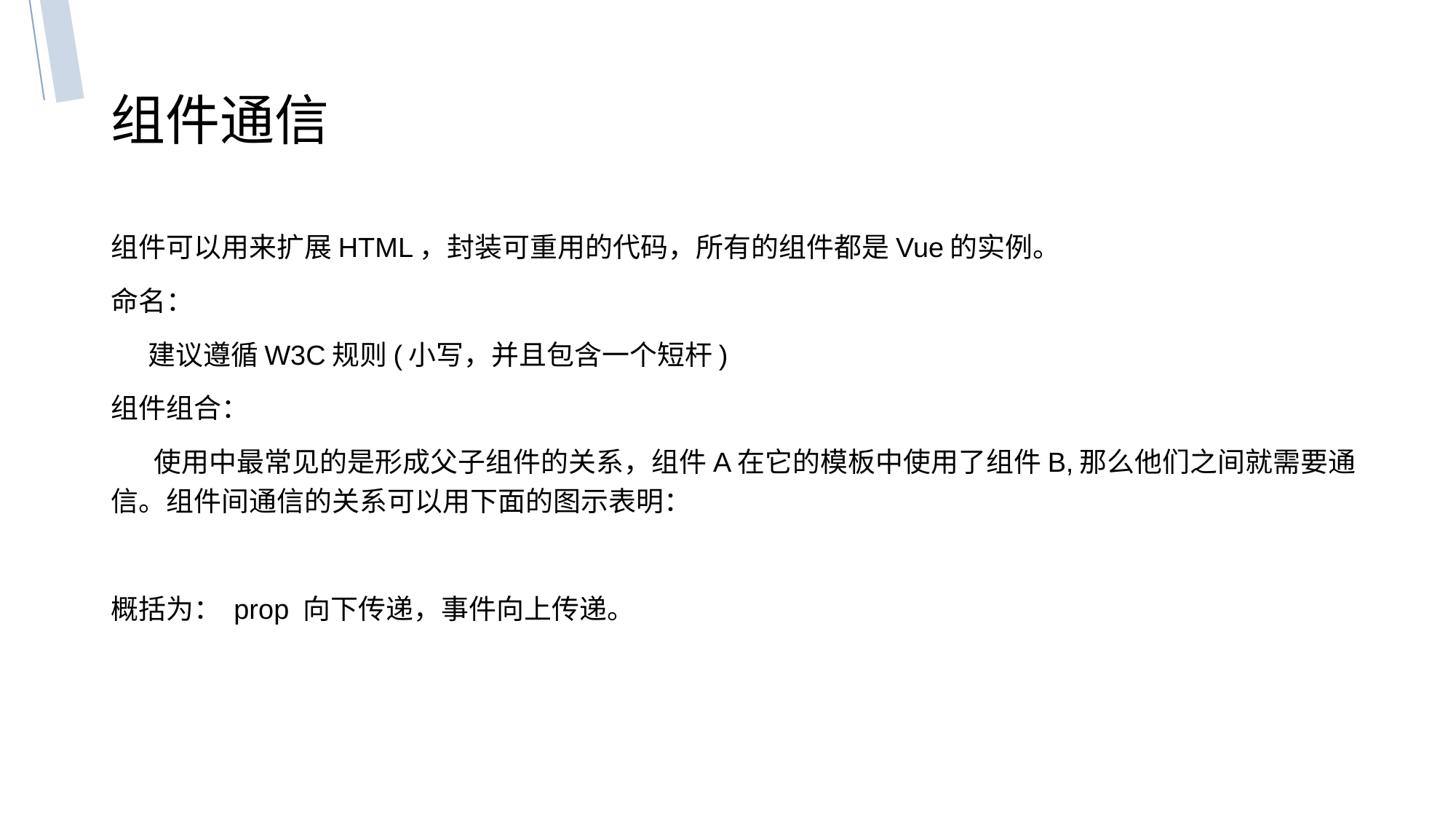

# 组件通信
组件可以用来扩展HTML，封装可重用的代码，所有的组件都是Vue的实例。
命名：
     建议遵循W3C规则(小写，并且包含一个短杆)
组件组合：
      使用中最常见的是形成父子组件的关系，组件A在它的模板中使用了组件B,那么他们之间就需要通信。组件间通信的关系可以用下面的图示表明：

概括为： prop 向下传递，事件向上传递。